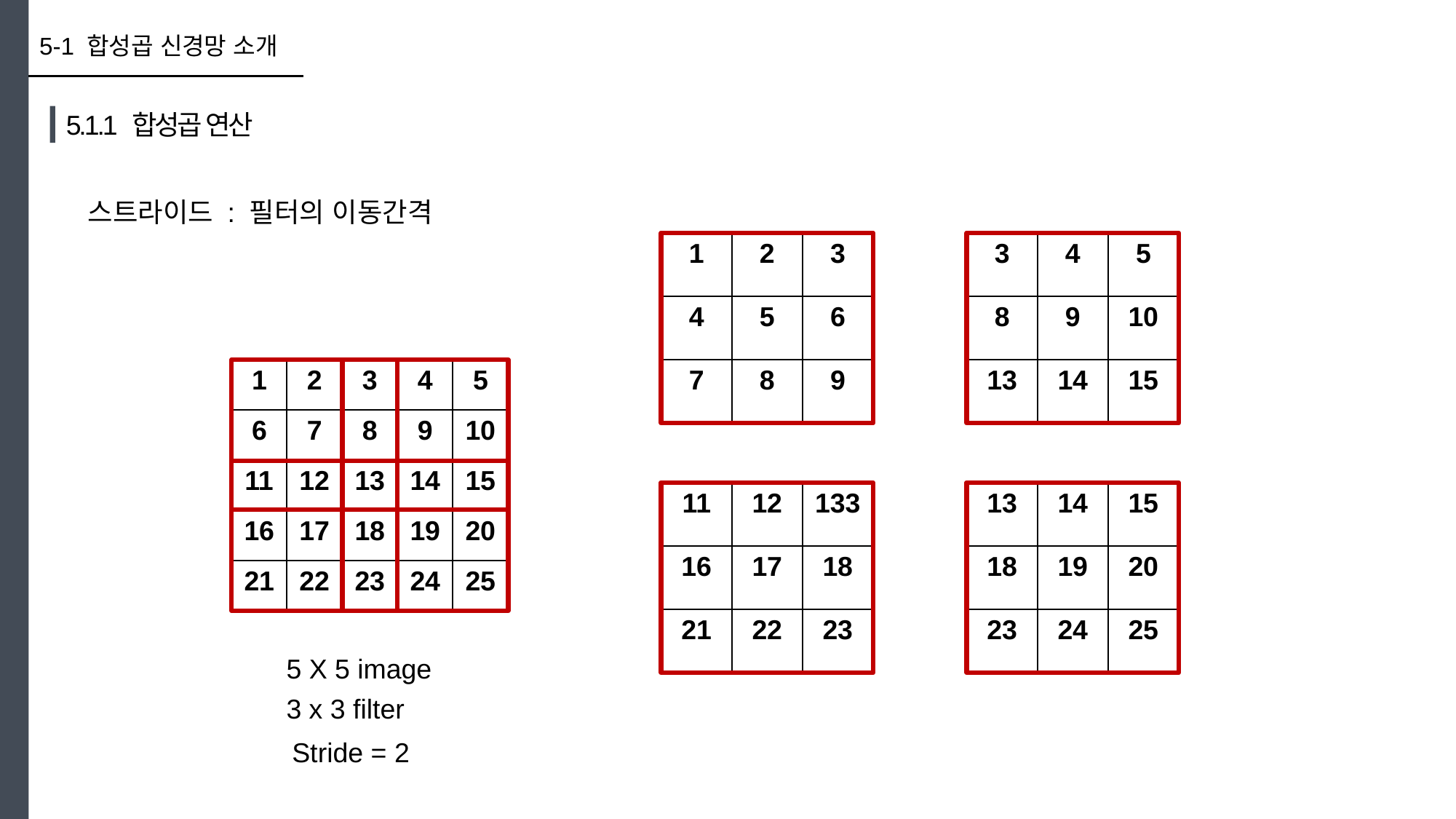

5-1 합성곱 신경망 소개
5.1.1 합성곱 연산

스트라이드 : 필터의 이동간격

| 1 | 2 | 3 |
| --- | --- | --- |
| 4 | 5 | 6 |
| 7 | 8 | 9 |

| 3 | 4 | 5 |
| --- | --- | --- |
| 8 | 9 | 10 |
| 13 | 14 | 15 |
| 1 | 2 | 3 | 4 | 5 |
| --- | --- | --- | --- | --- |
| 6 | 7 | 8 | 9 | 10 |
| 11 | 12 | 13 | 14 | 15 |
| 16 | 17 | 18 | 19 | 20 |
| 21 | 22 | 23 | 24 | 25 |

| 13 | 14 | 15 |
| --- | --- | --- |
| 18 | 19 | 20 |
| 23 | 24 | 25 |
| 11 | 12 | 133 |
| --- | --- | --- |
| 16 | 17 | 18 |
| 21 | 22 | 23 |
5 X 5 image
3 x 3 filter
Stride = 2